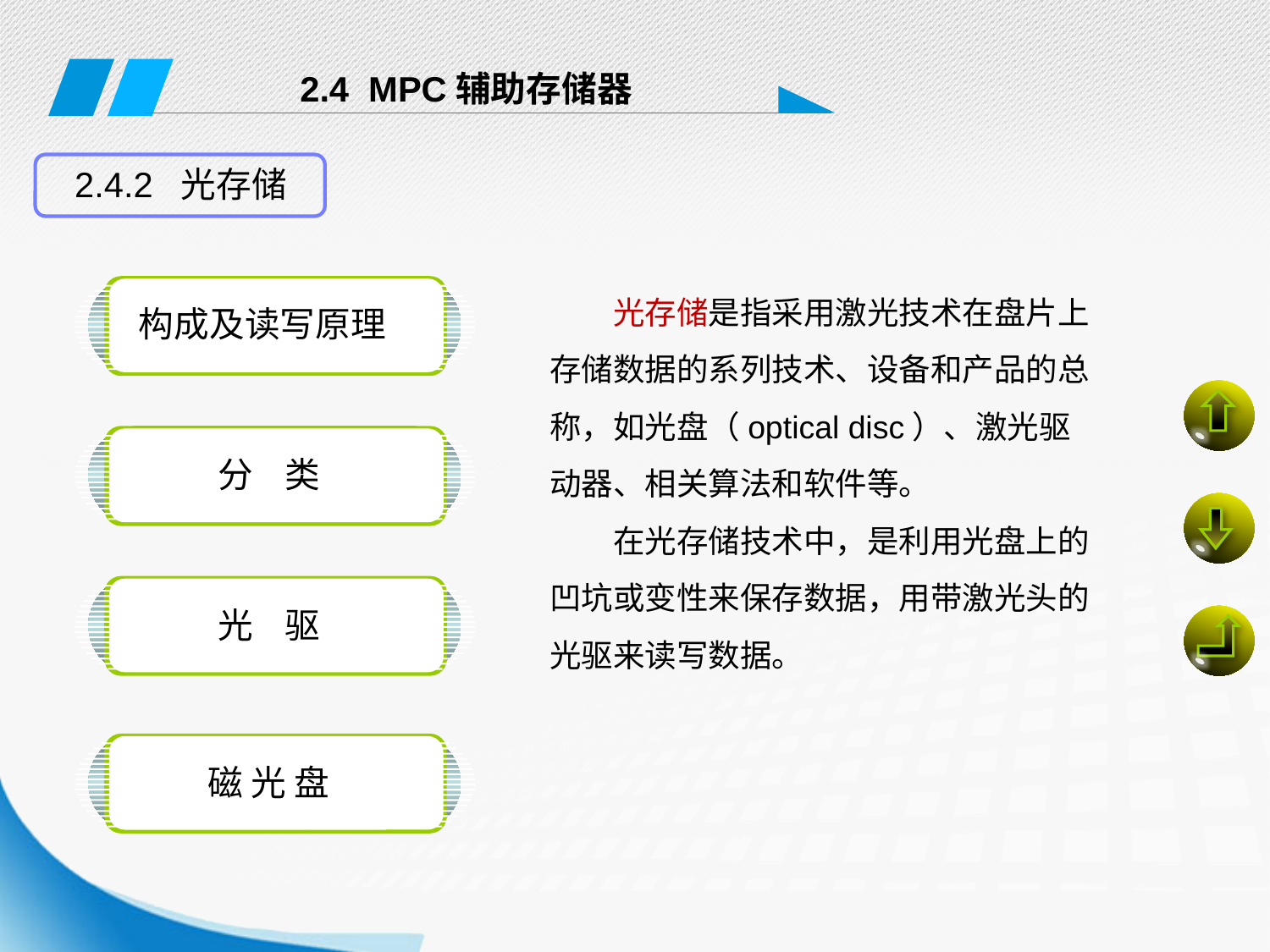

2.4  MPC辅助存储器

2.4.2  光存储
光存储是指采用激光技术在盘片上存储数据的系列技术、设备和产品的总称，如光盘（optical disc）、激光驱动器、相关算法和软件等。
在光存储技术中，是利用光盘上的凹坑或变性来保存数据，用带激光头的光驱来读写数据。

构成及读写原理

分    类

光    驱

磁 光 盘